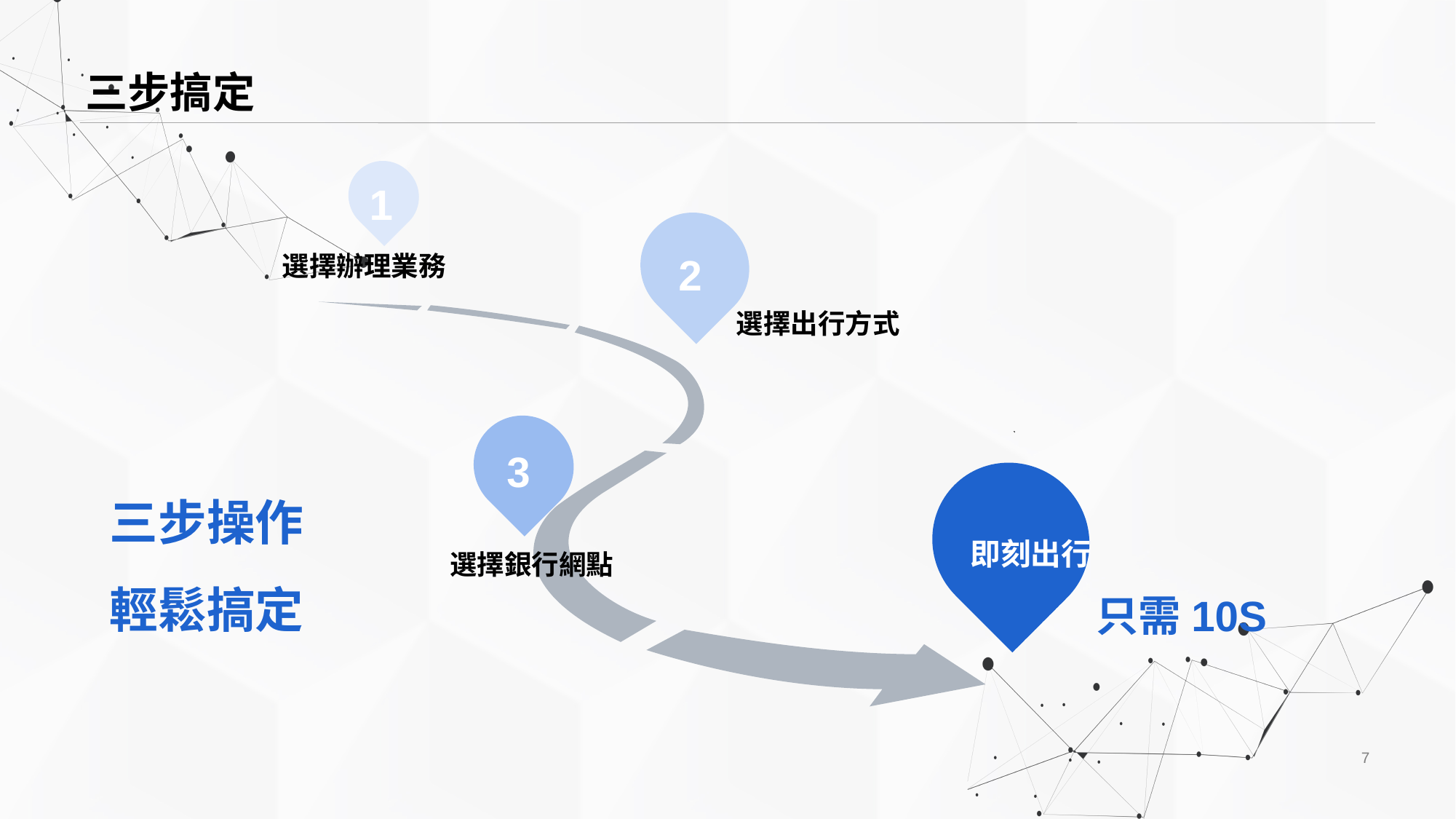

# 三步搞定

1

選擇辦理業務
2
選擇出行方式

3

即刻出行
選擇銀行網點
只需10S
三步操作
輕鬆搞定
7